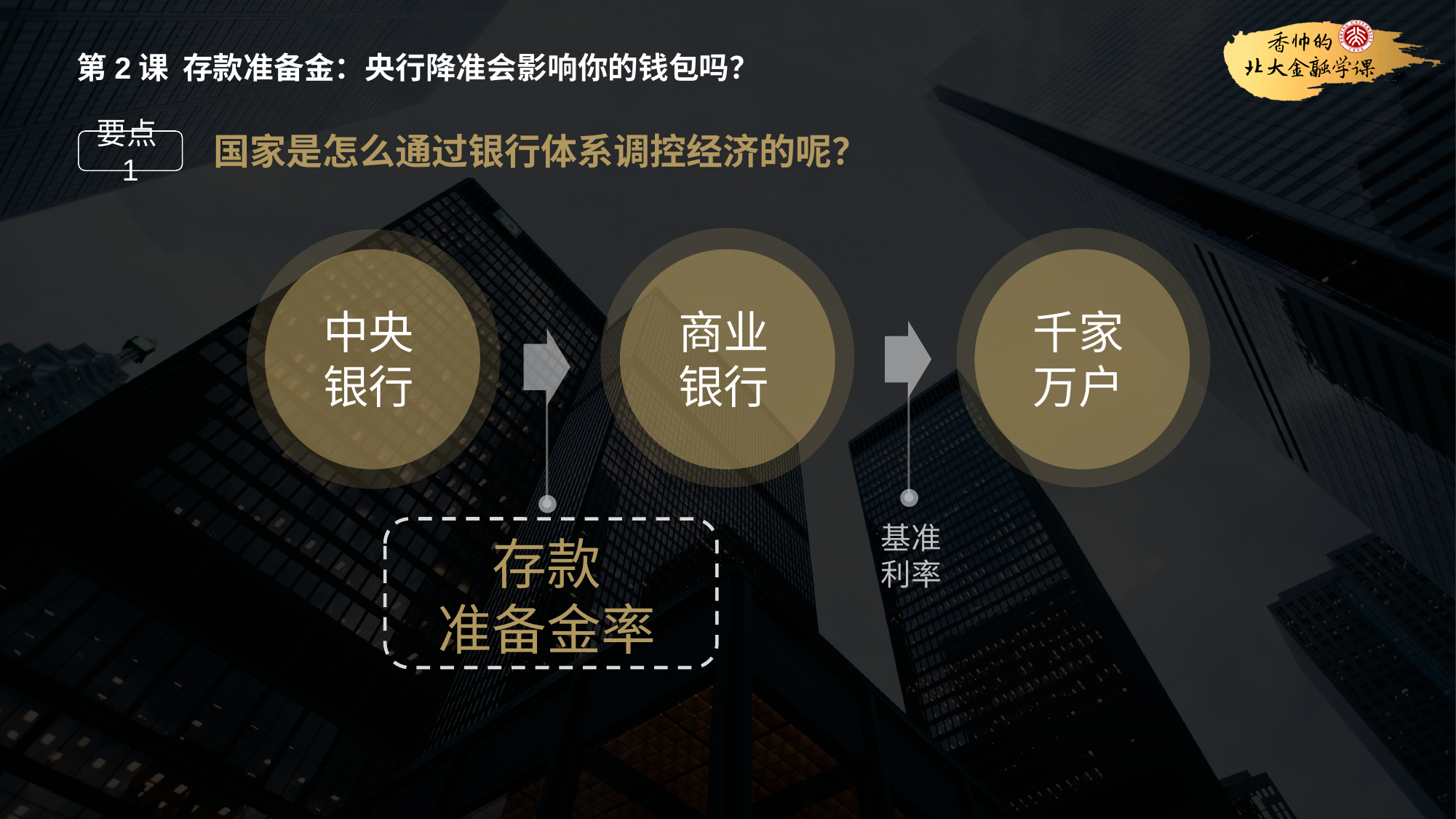

第2课  存款准备金：央行降准会影响你的钱包吗？
国家是怎么通过银行体系调控经济的呢？
要点1

中央银行
商业银行
千家万户

基准
利率

存款
准备金率